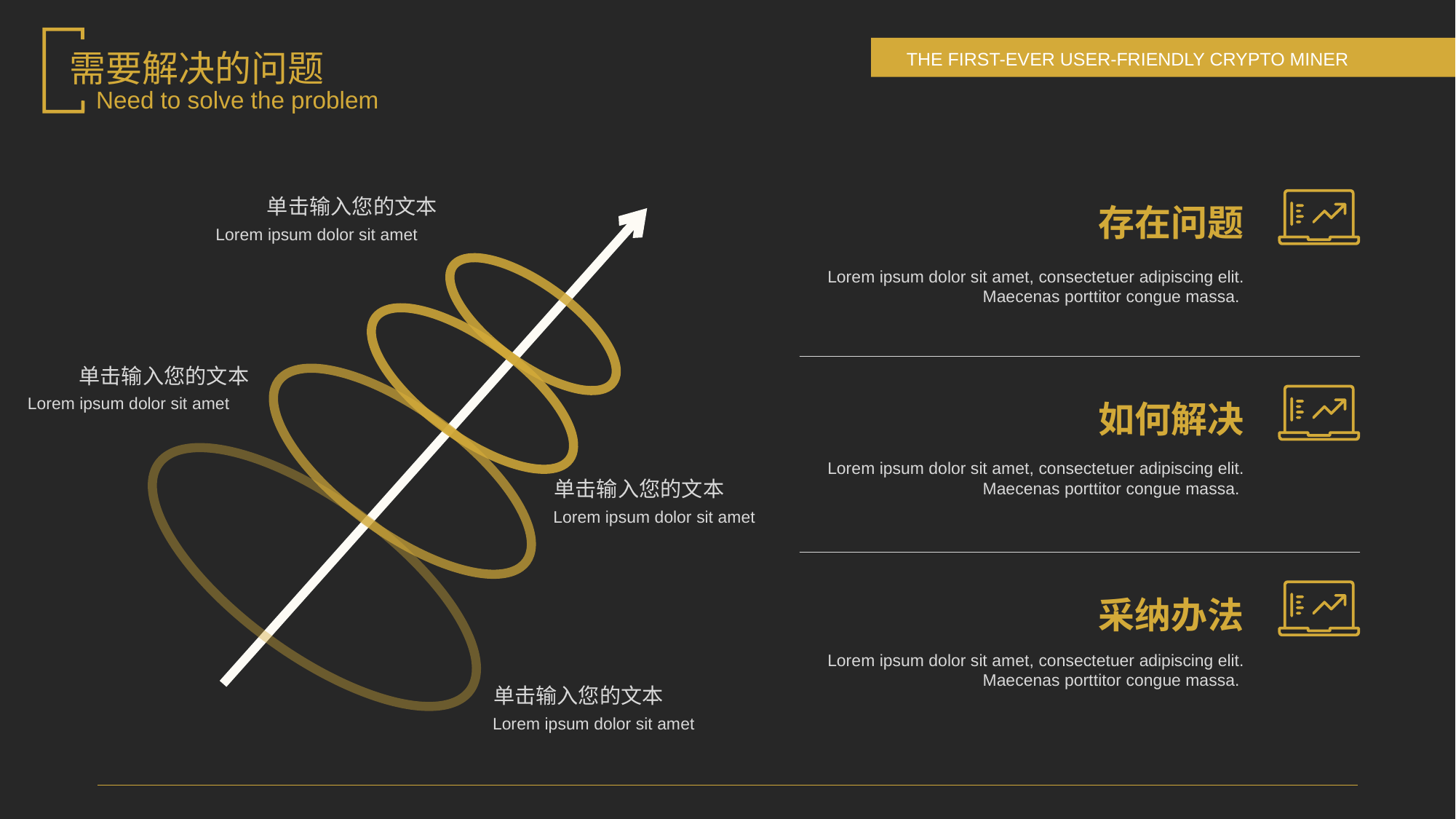

需要解决的问题
Need to solve the problem
单击输入您的文本

存在问题

Lorem ipsum dolor sit amet
Lorem ipsum dolor sit amet, consectetuer adipiscing elit. Maecenas porttitor congue massa.
单击输入您的文本

Lorem ipsum dolor sit amet
如何解决
Lorem ipsum dolor sit amet, consectetuer adipiscing elit. Maecenas porttitor congue massa.
单击输入您的文本
Lorem ipsum dolor sit amet

采纳办法
Lorem ipsum dolor sit amet, consectetuer adipiscing elit. Maecenas porttitor congue massa.
单击输入您的文本
Lorem ipsum dolor sit amet